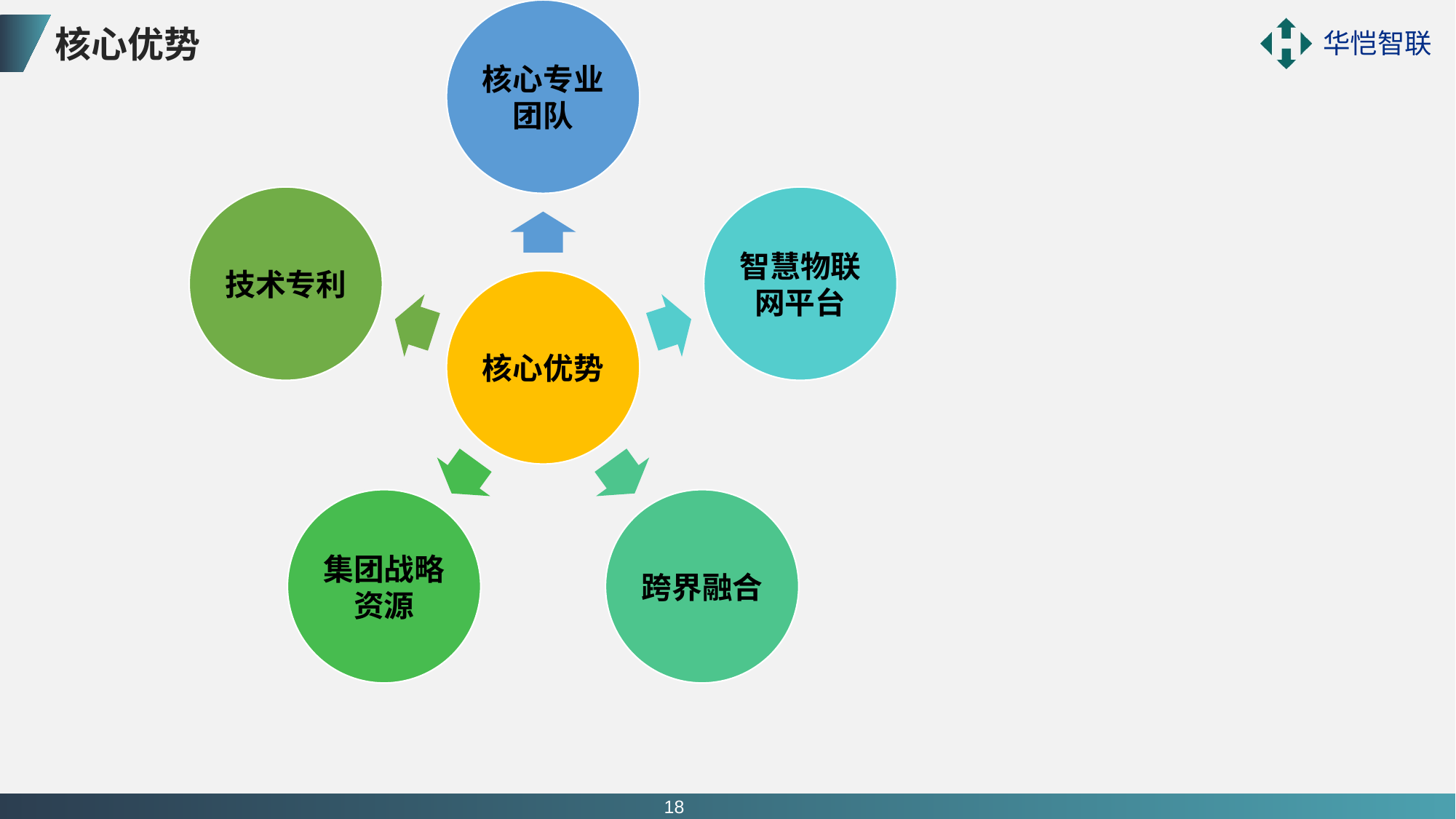

核心优势
核心优势

核心专业团队

智慧物联网平台

跨界融合

集团战略资源

技术专利
18